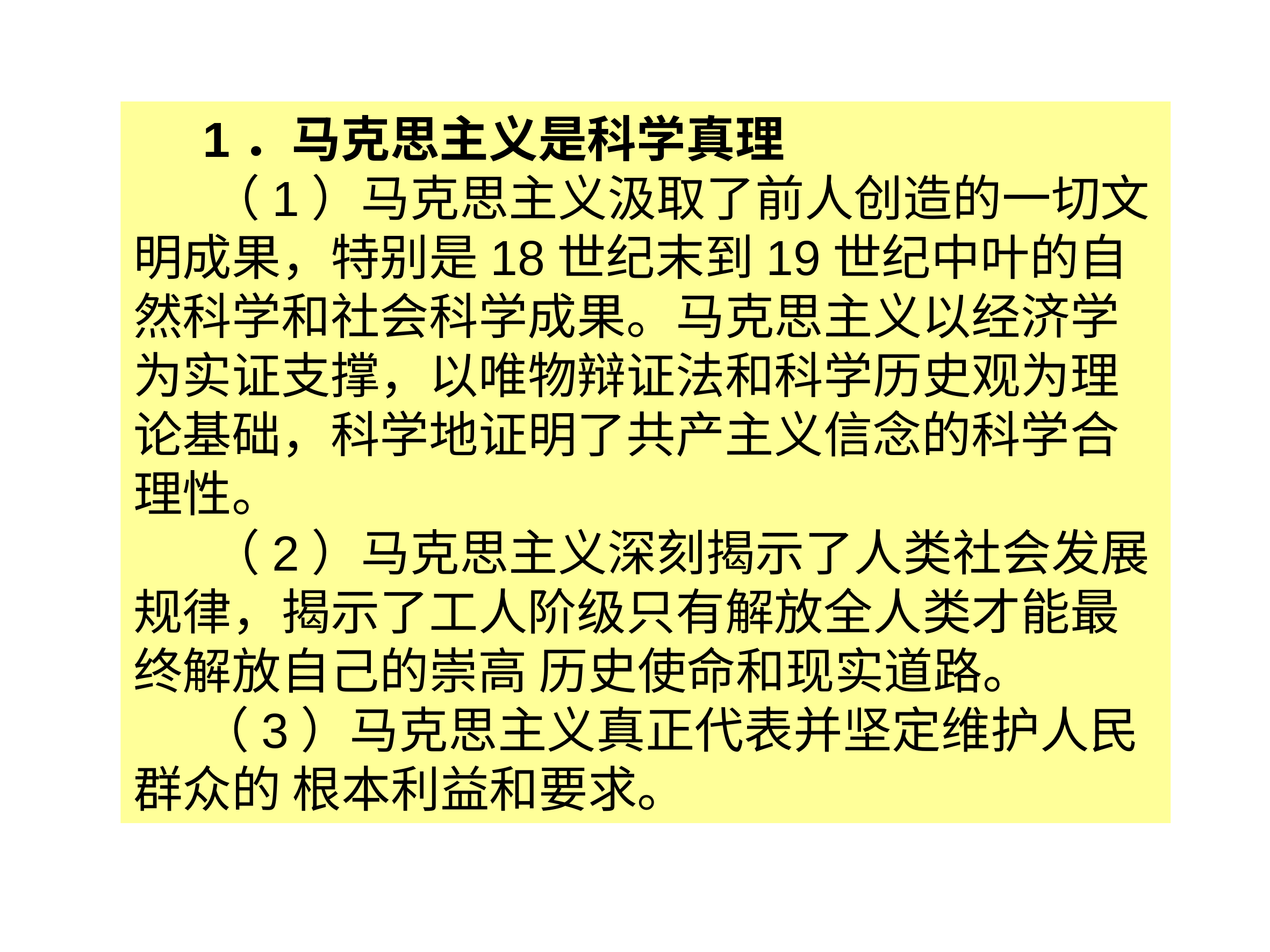

1．马克思主义是科学真理
      （1）马克思主义汲取了前人创造的一切文明成果，特别是18世纪末到19世纪中叶的自然科学和社会科学成果。马克思主义以经济学为实证支撑，以唯物辩证法和科学历史观为理论基础，科学地证明了共产主义信念的科学合理性。
      （2）马克思主义深刻揭示了人类社会发展规律，揭示了工人阶级只有解放全人类才能最终解放自己的崇高 历史使命和现实道路。
     （3）马克思主义真正代表并坚定维护人民群众的 根本利益和要求。